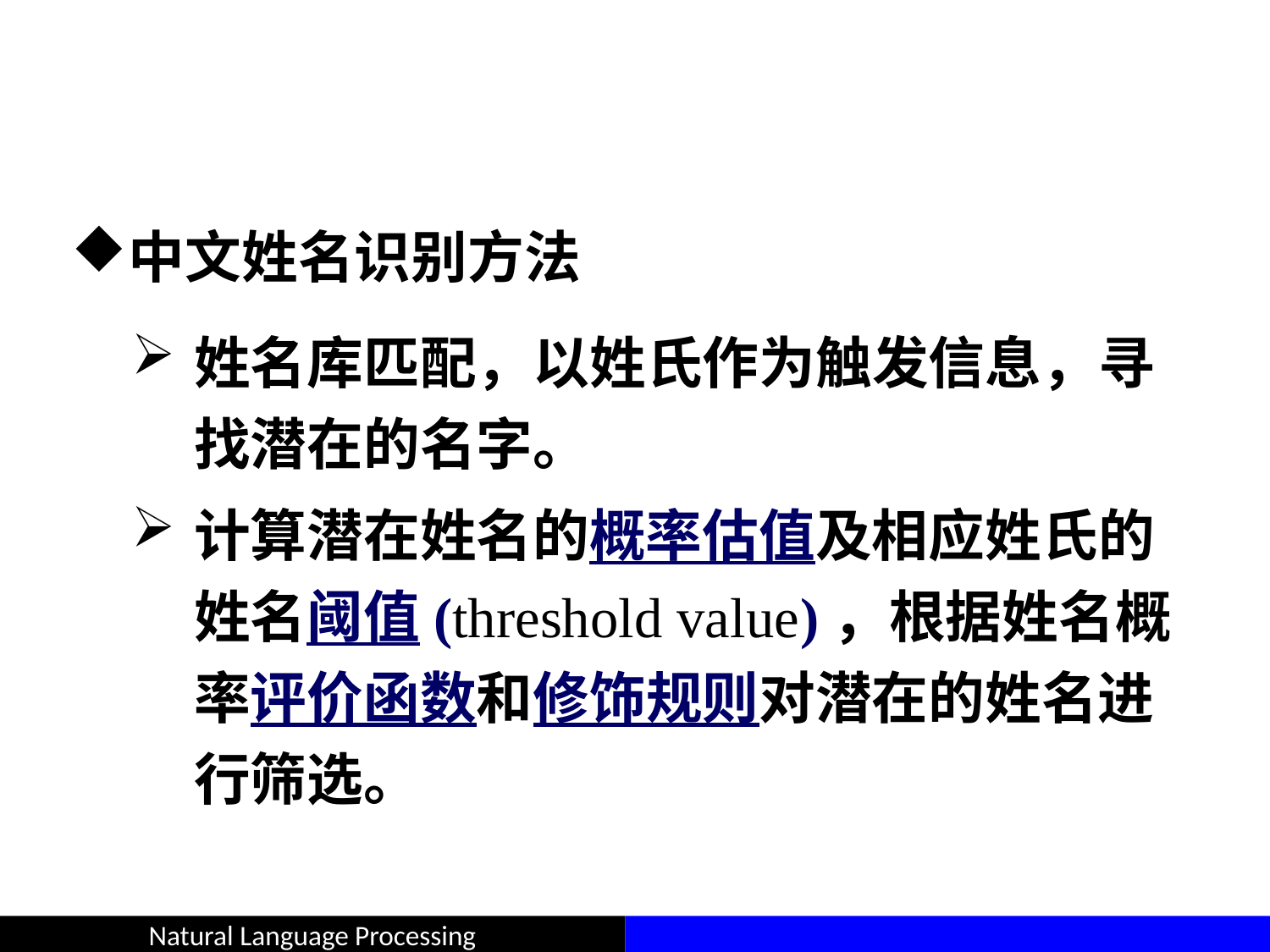

#
中文姓名识别方法
姓名库匹配，以姓氏作为触发信息，寻找潜在的名字。
计算潜在姓名的概率估值及相应姓氏的姓名阈值(threshold value)，根据姓名概率评价函数和修饰规则对潜在的姓名进行筛选。